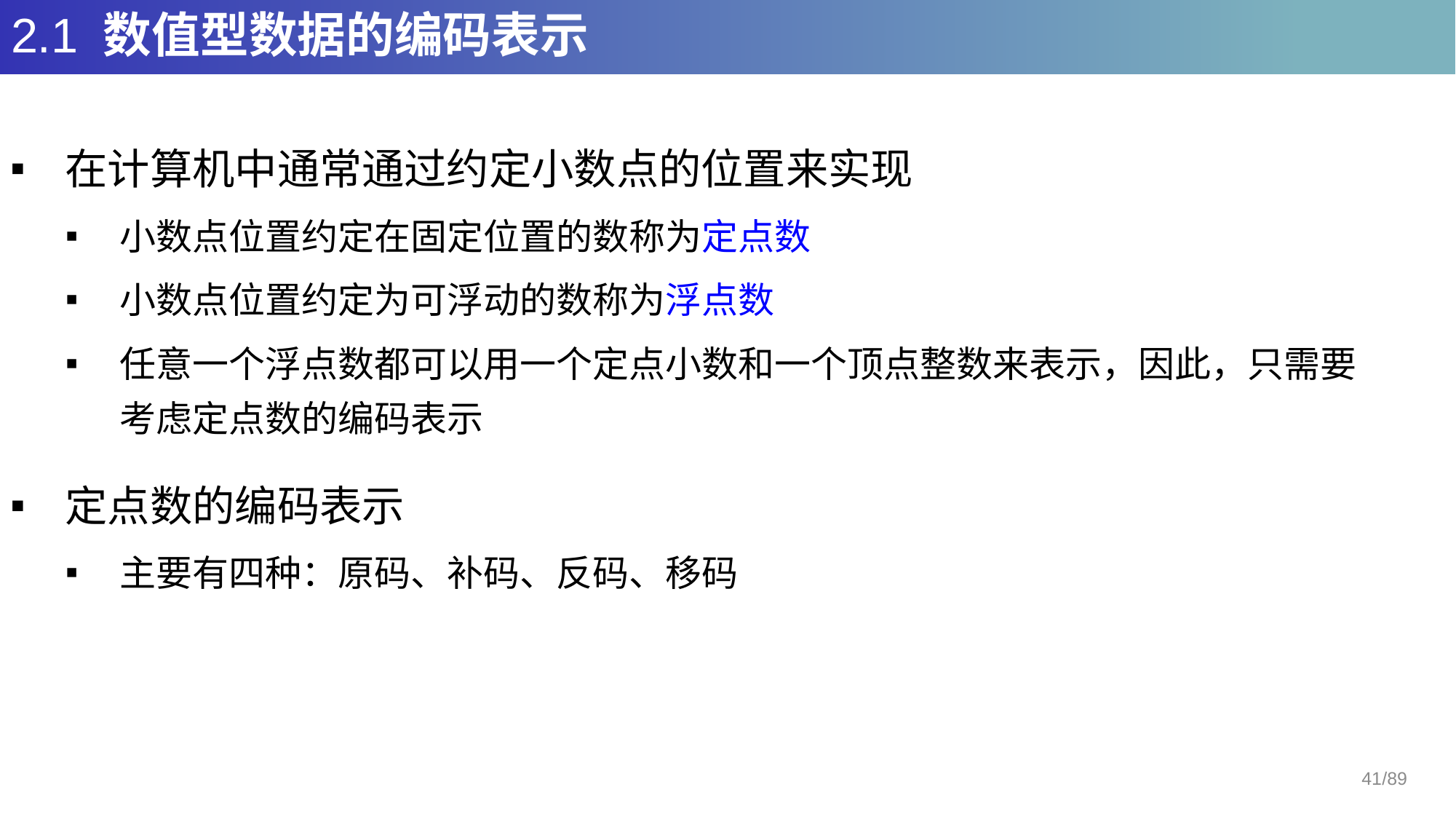

# 2.1 数值型数据的编码表示
在计算机中通常通过约定小数点的位置来实现
小数点位置约定在固定位置的数称为定点数
小数点位置约定为可浮动的数称为浮点数
任意一个浮点数都可以用一个定点小数和一个顶点整数来表示，因此，只需要考虑定点数的编码表示
定点数的编码表示
主要有四种：原码、补码、反码、移码
41/89